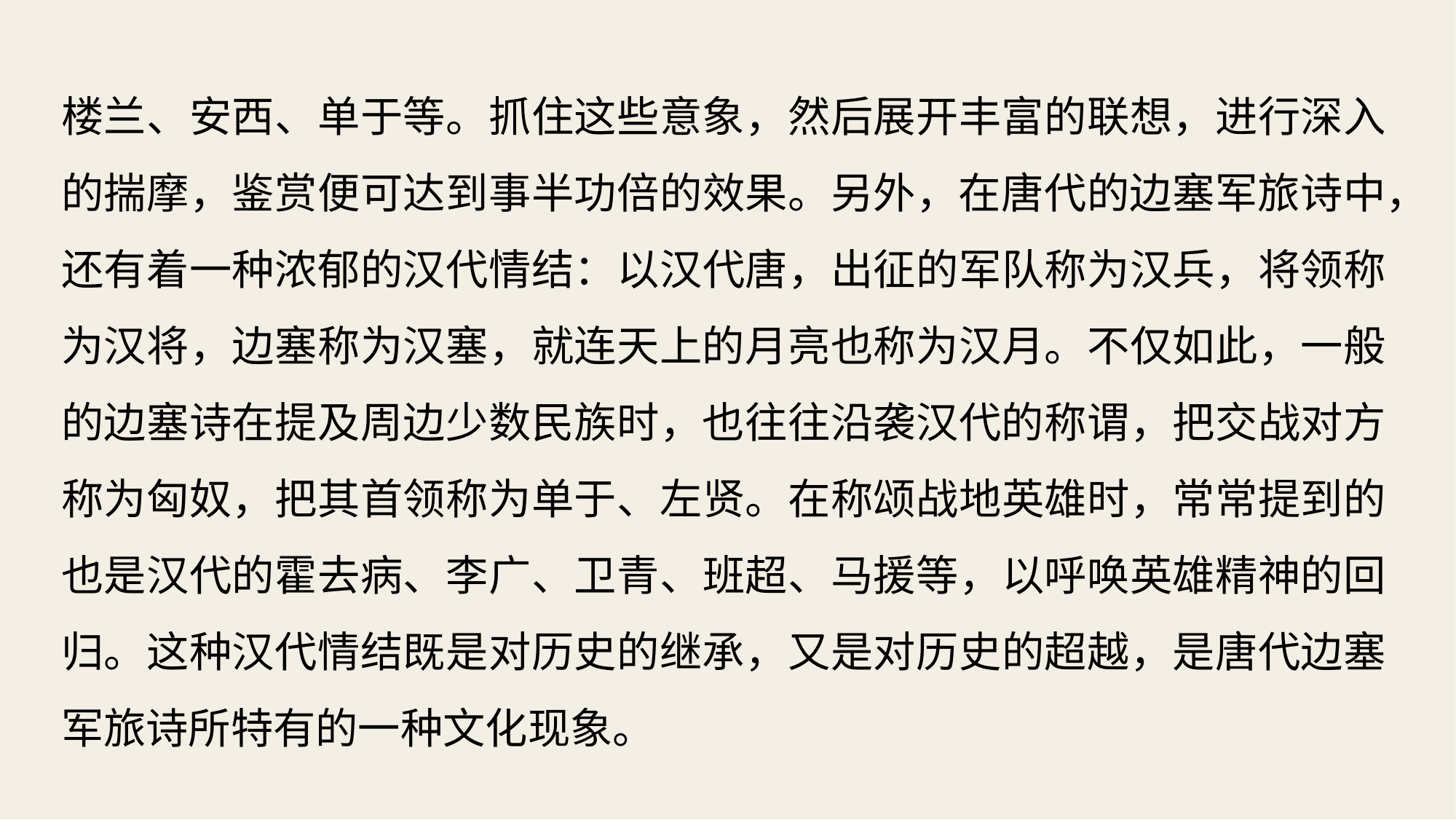

楼兰、安西、单于等。抓住这些意象，然后展开丰富的联想，进行深入的揣摩，鉴赏便可达到事半功倍的效果。另外，在唐代的边塞军旅诗中，还有着一种浓郁的汉代情结：以汉代唐，出征的军队称为汉兵，将领称为汉将，边塞称为汉塞，就连天上的月亮也称为汉月。不仅如此，一般的边塞诗在提及周边少数民族时，也往往沿袭汉代的称谓，把交战对方称为匈奴，把其首领称为单于、左贤。在称颂战地英雄时，常常提到的也是汉代的霍去病、李广、卫青、班超、马援等，以呼唤英雄精神的回归。这种汉代情结既是对历史的继承，又是对历史的超越，是唐代边塞军旅诗所特有的一种文化现象。